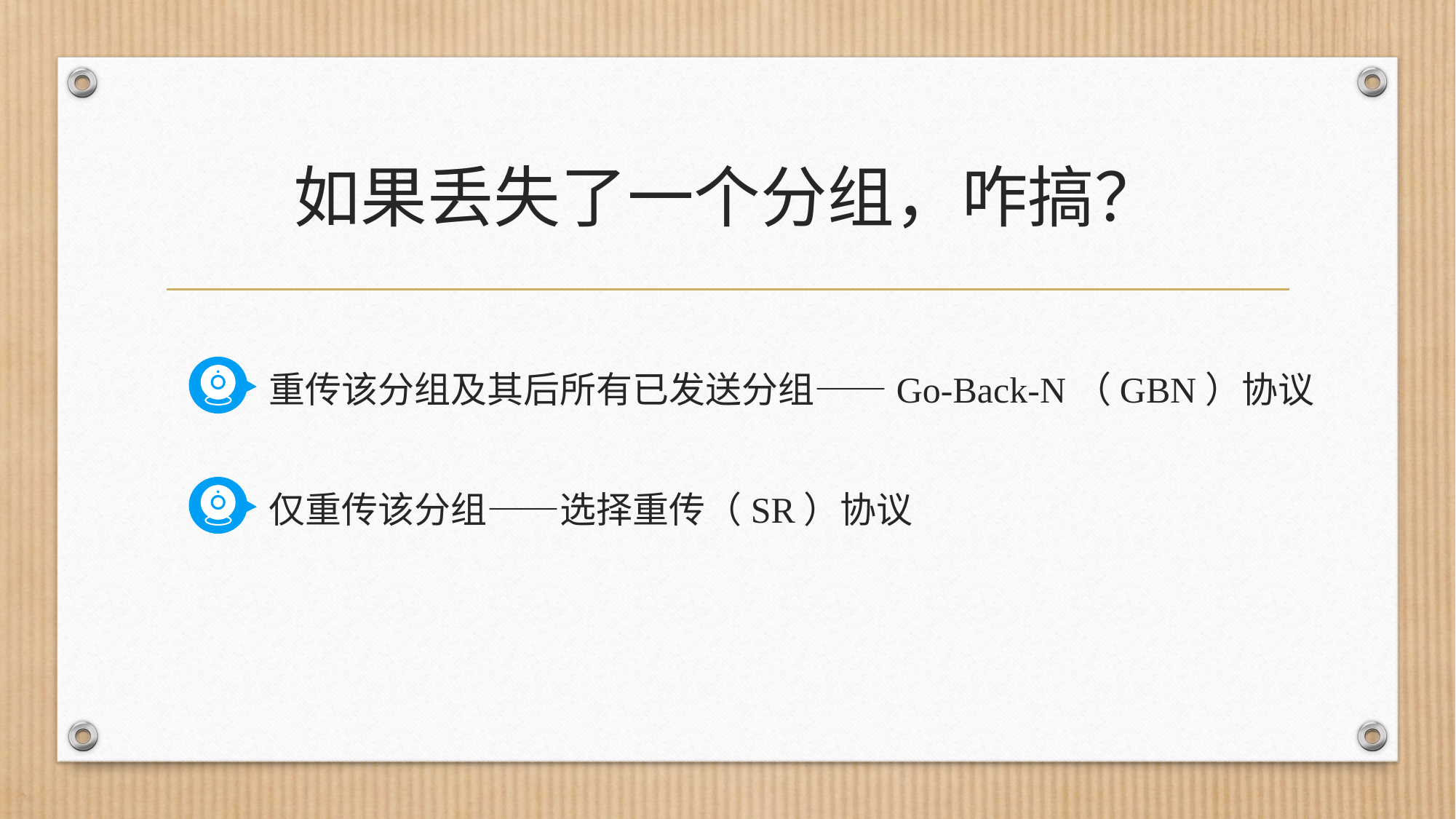

# 如果丢失了一个分组，咋搞？

重传该分组及其后所有已发送分组——Go-Back-N（GBN）协议

仅重传该分组——选择重传（SR）协议